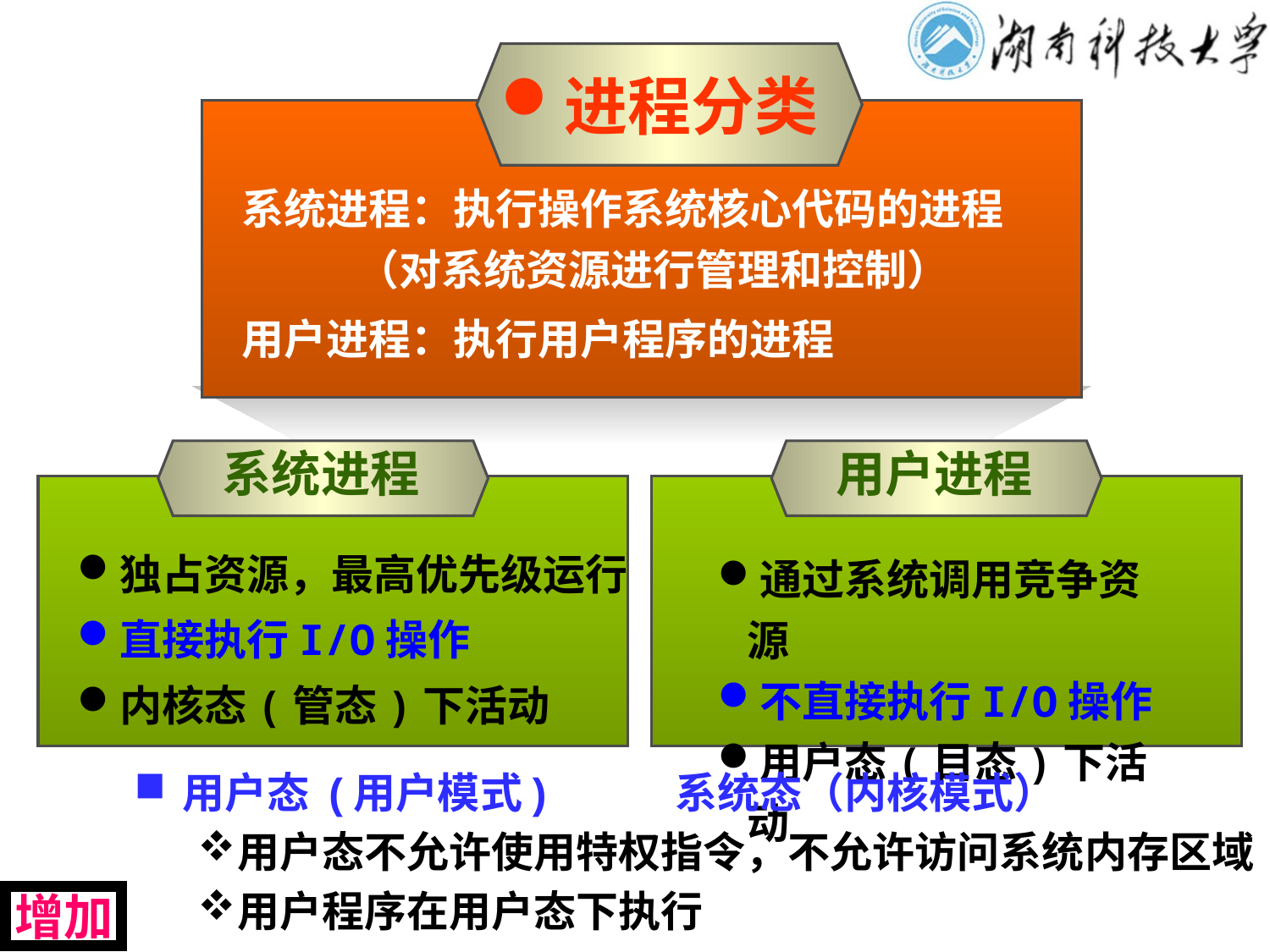

进程分类

系统进程：执行操作系统核心代码的进程
           （对系统资源进行管理和控制）
用户进程：执行用户程序的进程
系统进程

用户进程

独占资源，最高优先级运行
直接执行I/O操作
内核态(管态)下活动
通过系统调用竞争资源
不直接执行I/O操作
用户态(目态)下活动
用户态 (用户模式)          系统态（内核模式）
用户态不允许使用特权指令，不允许访问系统内存区域
用户程序在用户态下执行
增加